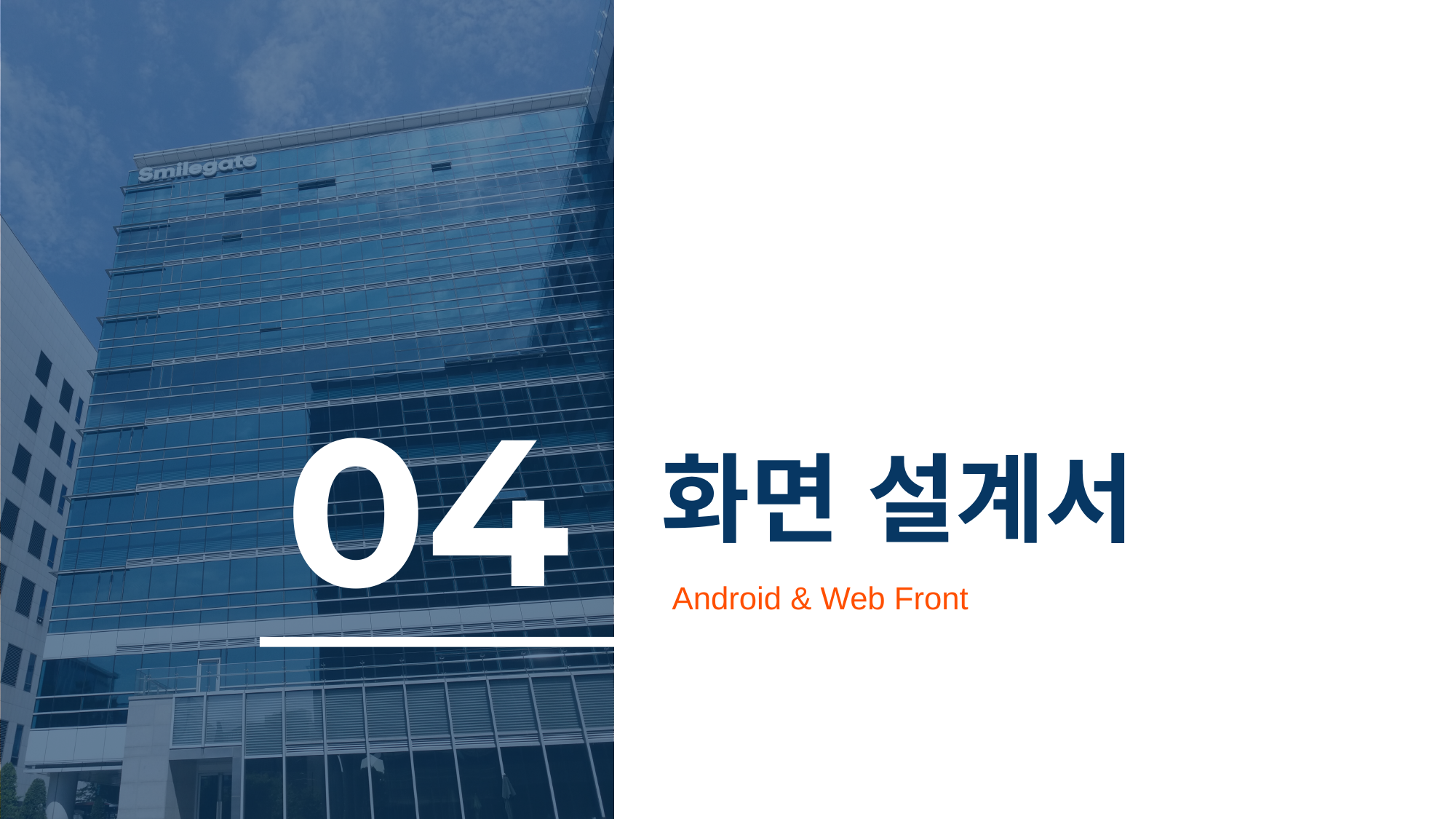

04
# 화면 설계서
Android & Web Front